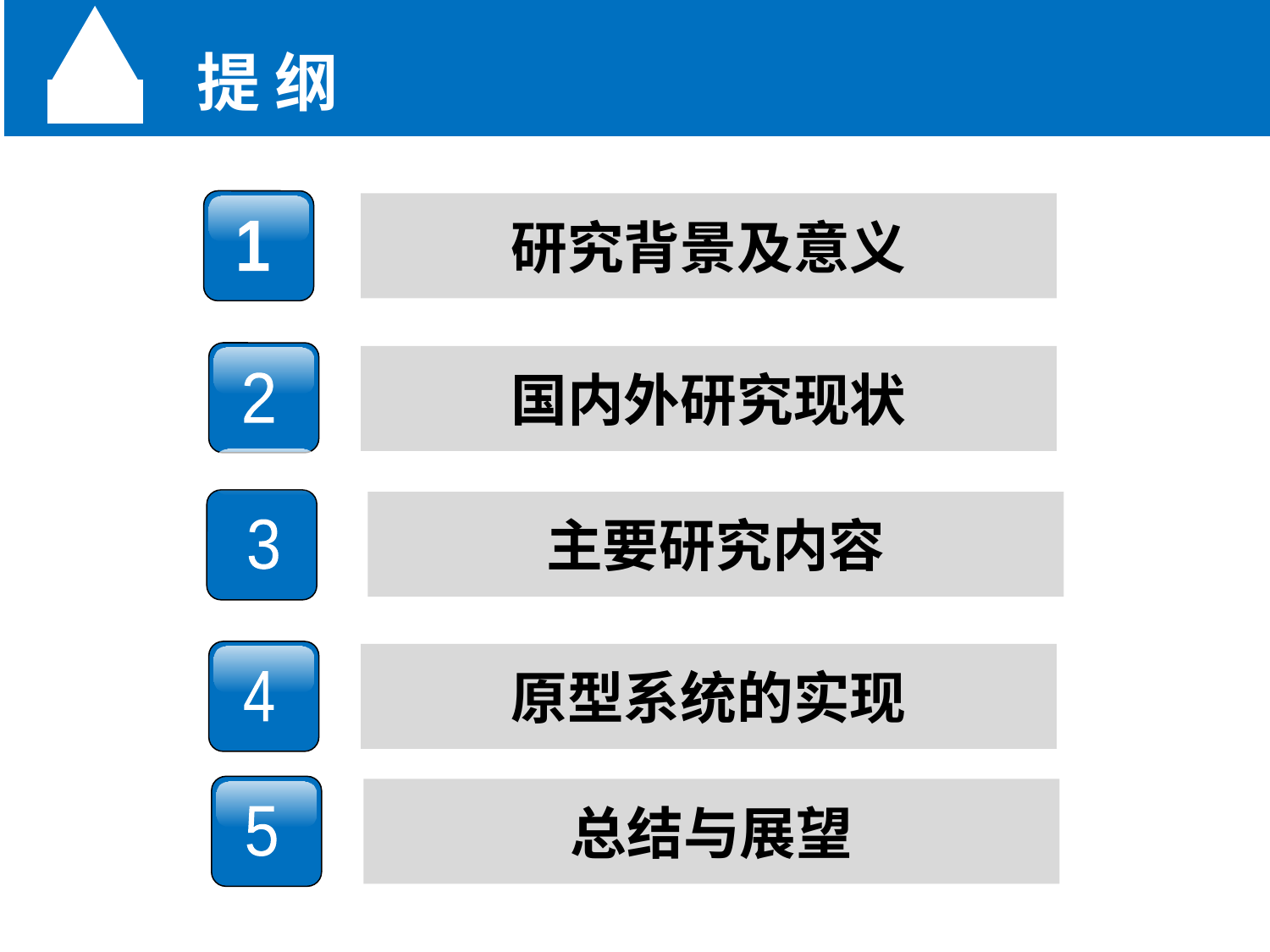

提 纲

1
研究背景及意义

2
国内外研究现状

3
主要研究内容

4
原型系统的实现

5
总结与展望